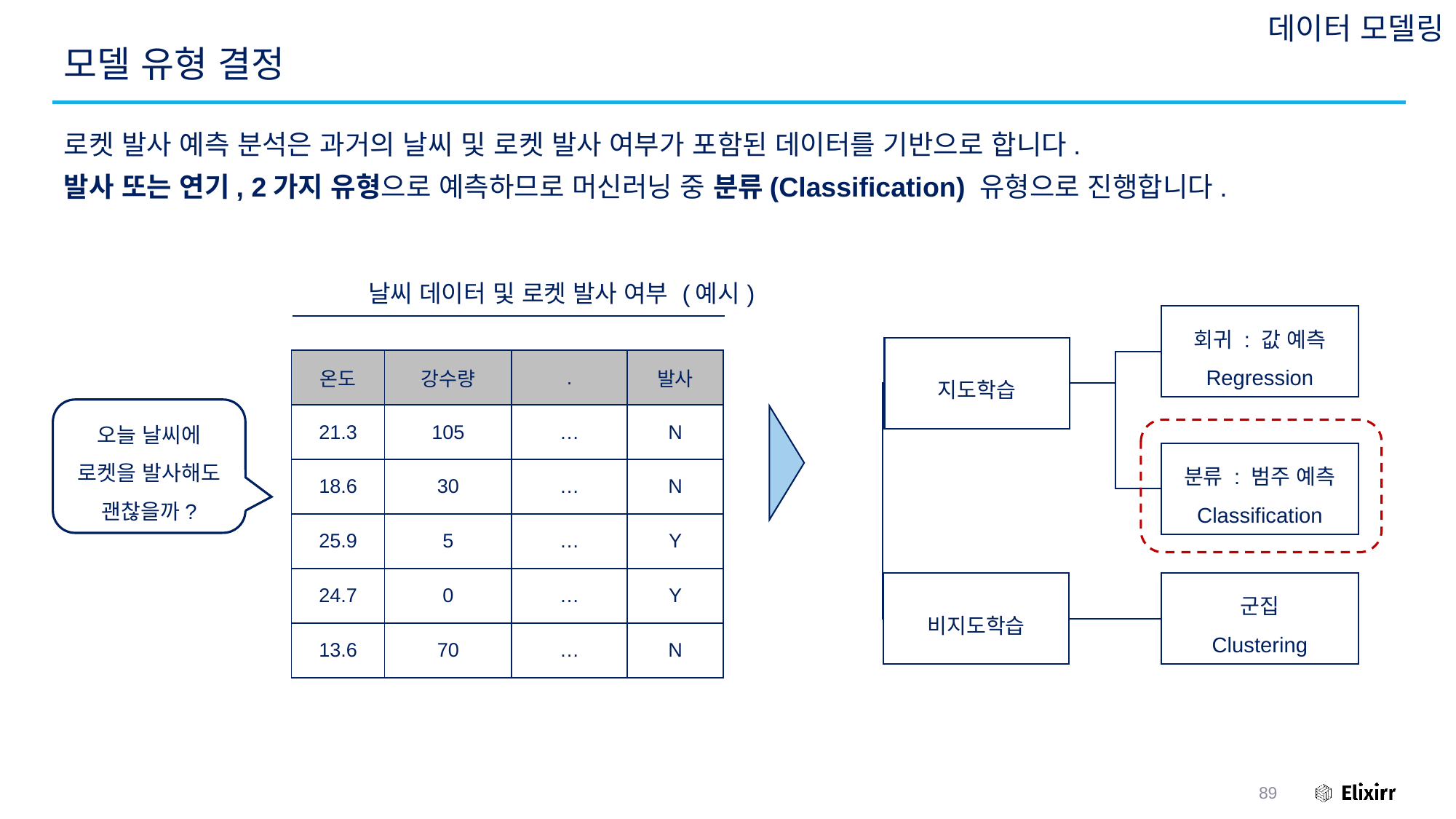

데이터 모델링
# 모델 유형 결정
로켓 발사 예측 분석은 과거의 날씨 및 로켓 발사 여부가 포함된 데이터를 기반으로 합니다.
발사 또는 연기, 2가지 유형으로 예측하므로 머신러닝 중 분류(Classification) 유형으로 진행합니다.
날씨 데이터 및 로켓 발사 여부 (예시)
회귀 : 값 예측
Regression
지도학습
| 온도 | 강수량 | . | 발사 |
| --- | --- | --- | --- |
| 21.3 | 105 | … | N |
| 18.6 | 30 | … | N |
| 25.9 | 5 | … | Y |
| 24.7 | 0 | … | Y |
| 13.6 | 70 | … | N |
오늘 날씨에
로켓을 발사해도
괜찮을까?

분류 : 범주 예측
Classification

비지도학습
군집
Clustering
89